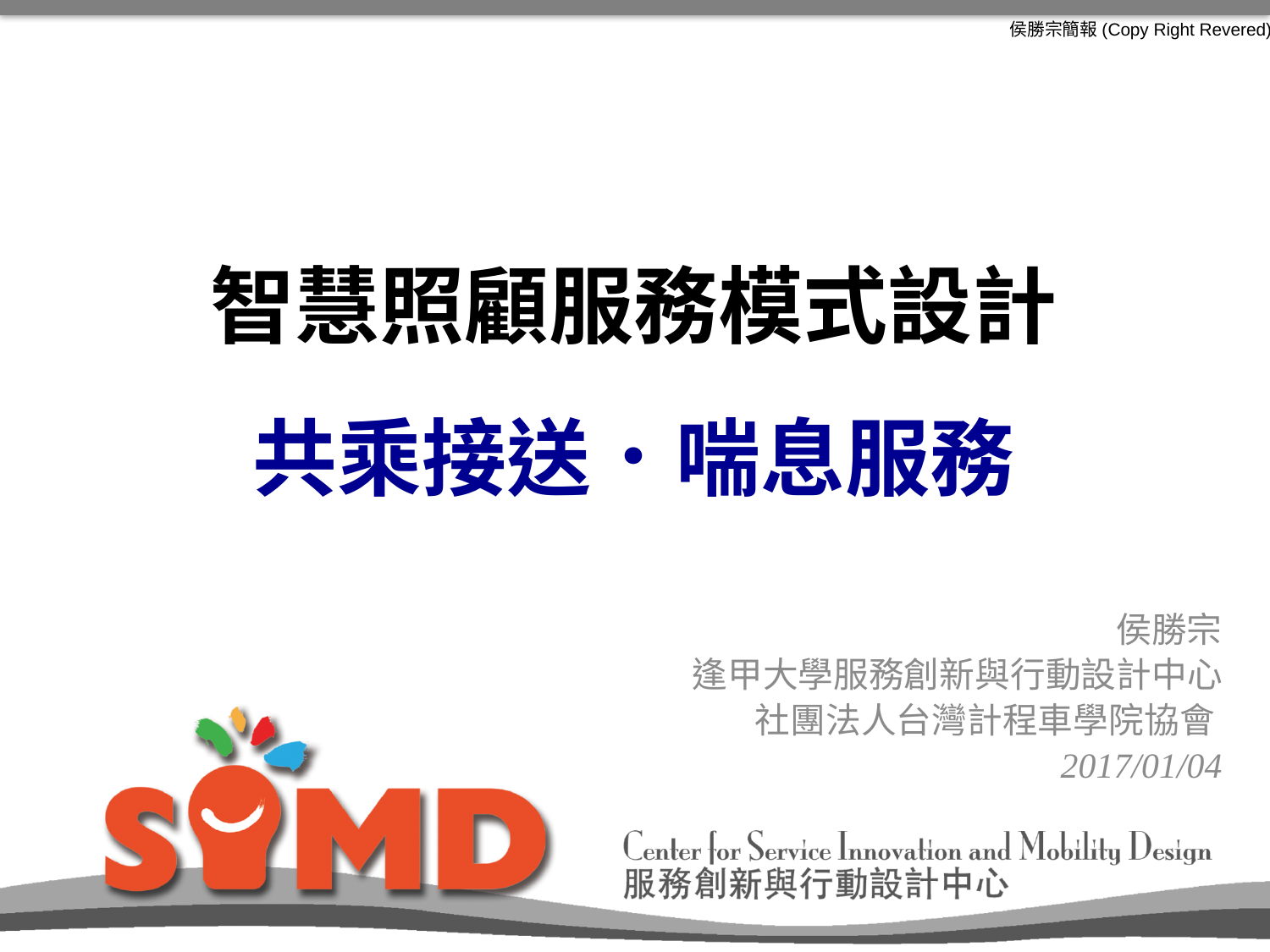

智慧照顧服務模式設計
共乘接送．喘息服務
侯勝宗
逢甲大學服務創新與行動設計中心
社團法人台灣計程車學院協會
2017/01/04